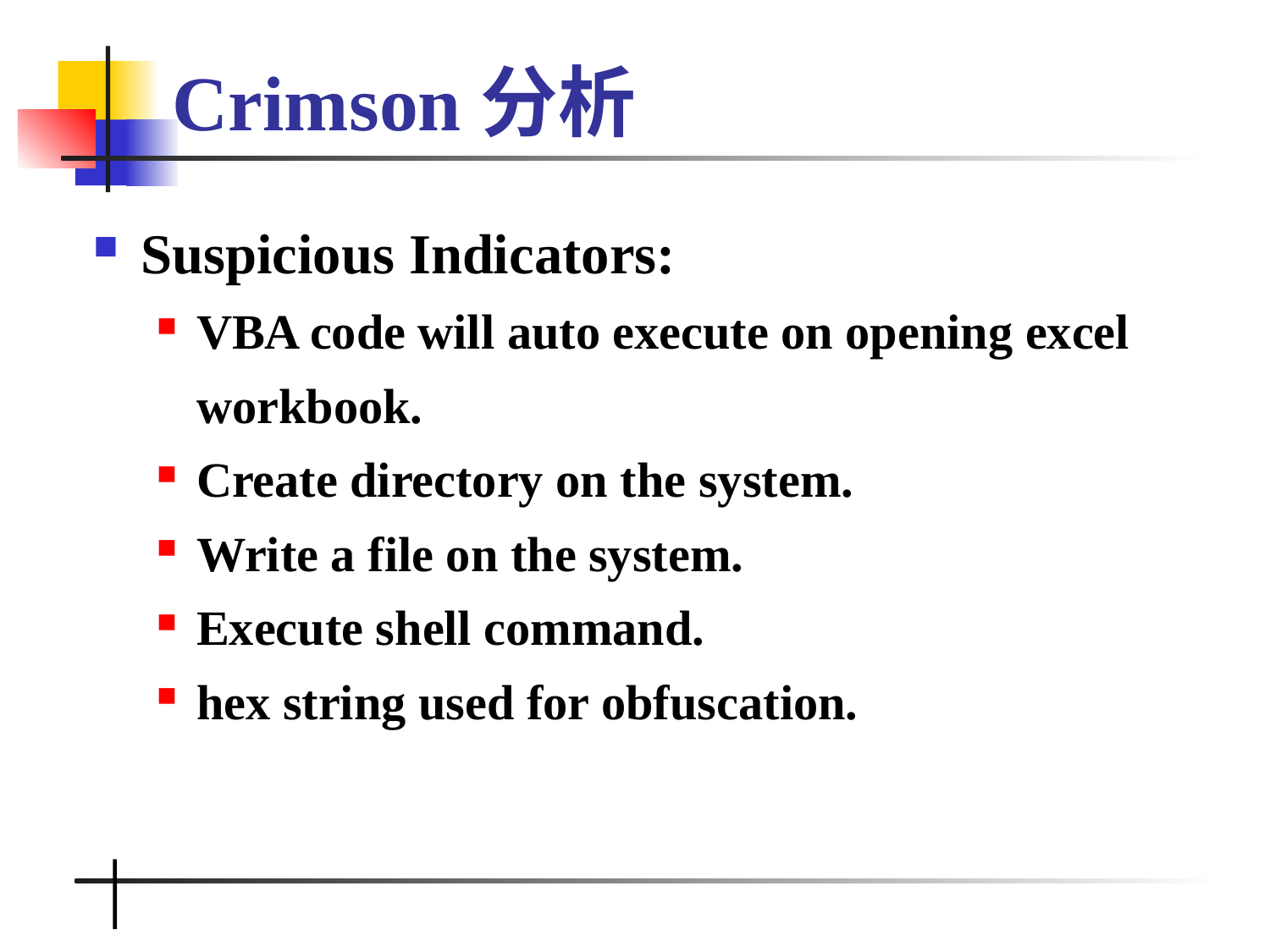

# Crimson分析
Suspicious Indicators:
VBA code will auto execute on opening excel workbook.
Create directory on the system.
Write a file on the system.
Execute shell command.
hex string used for obfuscation.